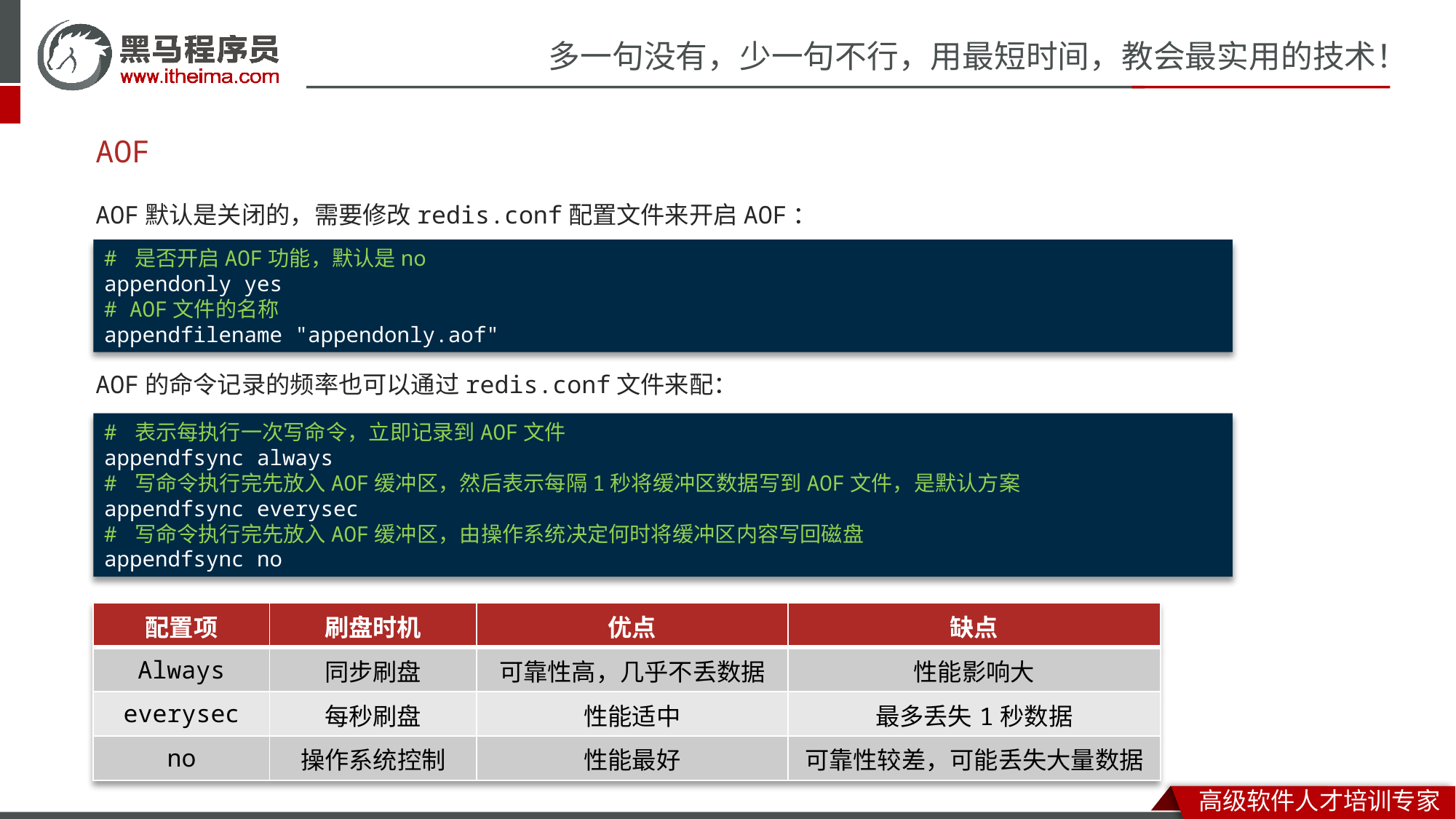

# AOF
AOF默认是关闭的，需要修改redis.conf配置文件来开启AOF：

AOF的命令记录的频率也可以通过redis.conf文件来配：

# 是否开启AOF功能，默认是no
appendonly yes
# AOF文件的名称
appendfilename "appendonly.aof"
# 表示每执行一次写命令，立即记录到AOF文件
appendfsync always
# 写命令执行完先放入AOF缓冲区，然后表示每隔1秒将缓冲区数据写到AOF文件，是默认方案
appendfsync everysec
# 写命令执行完先放入AOF缓冲区，由操作系统决定何时将缓冲区内容写回磁盘
appendfsync no
| 配置项 | 刷盘时机 | 优点 | 缺点 |
| --- | --- | --- | --- |
| Always | 同步刷盘 | 可靠性高，几乎不丢数据 | 性能影响大 |
| everysec | 每秒刷盘 | 性能适中 | 最多丢失1秒数据 |
| no | 操作系统控制 | 性能最好 | 可靠性较差，可能丢失大量数据 |